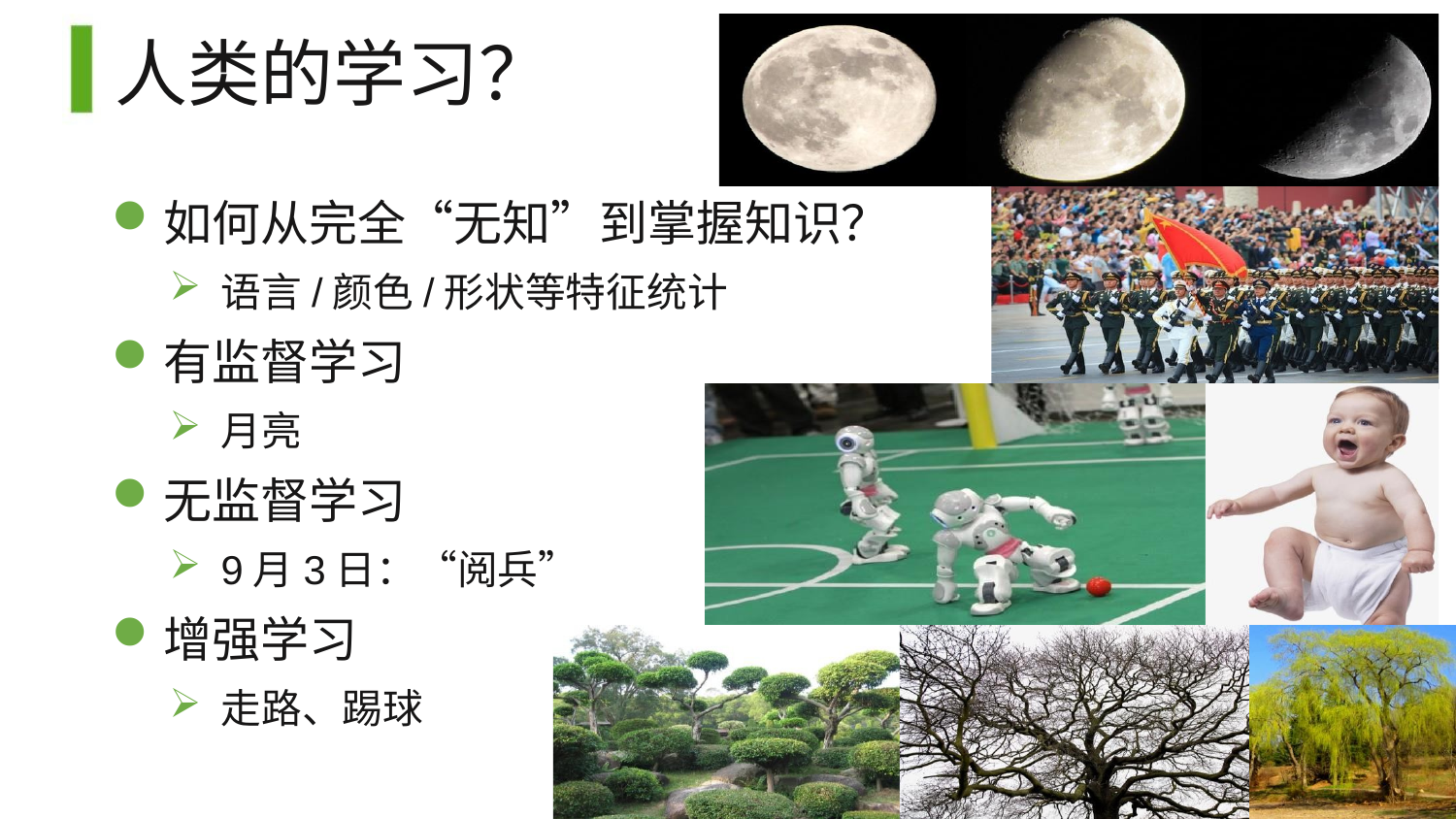

# 人类的学习？
如何从完全“无知”到掌握知识？
语言/颜色/形状等特征统计
有监督学习
月亮
无监督学习
9月3日：“阅兵”
增强学习
走路、踢球